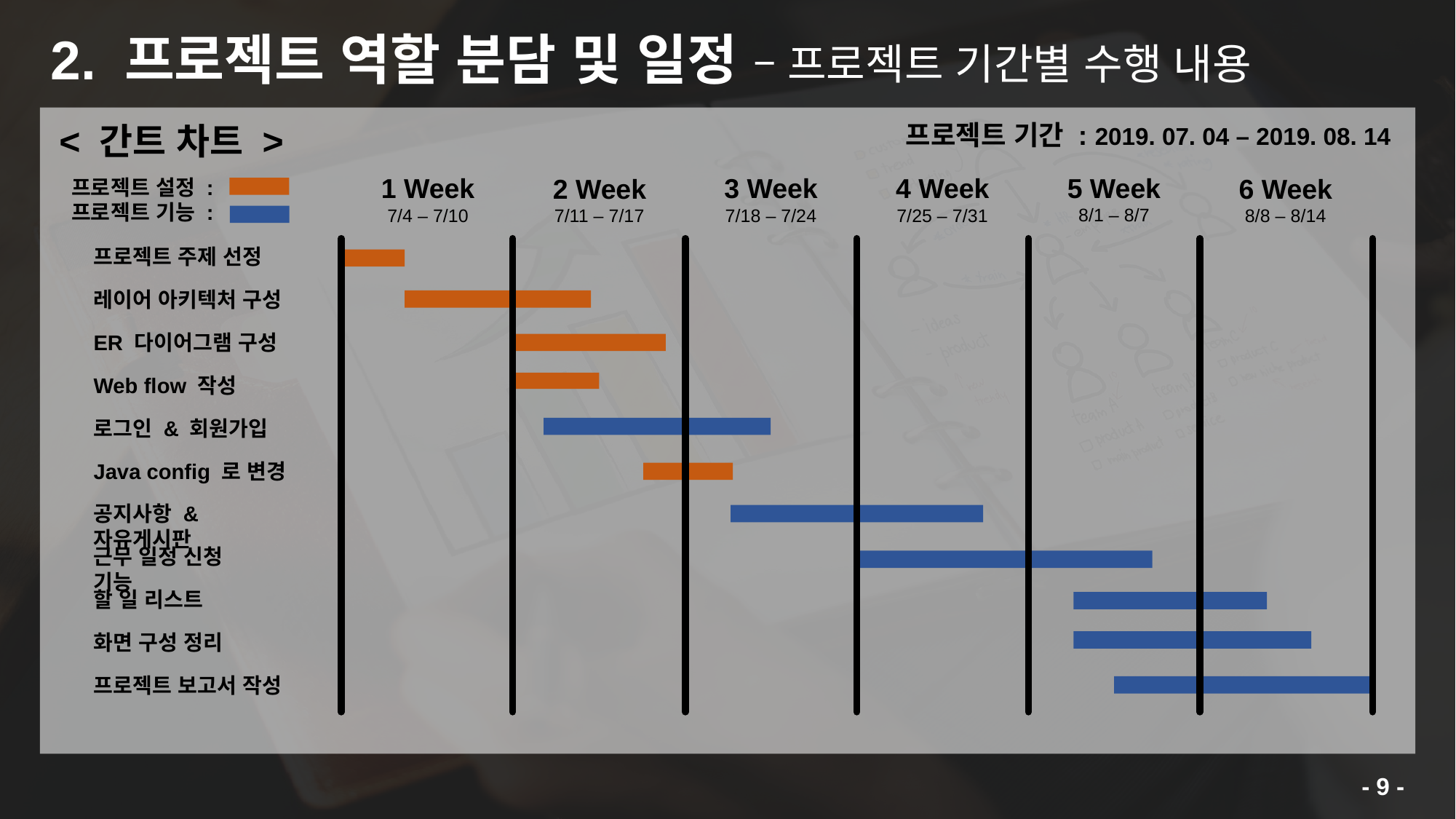

2. 프로젝트 역할 분담 및 일정 – 프로젝트 기간별 수행 내용
프로젝트 기간 : 2019. 07. 04 – 2019. 08. 14
< 간트 차트 >
5 Week
8/1 – 8/7
1 Week
7/4 – 7/10
4 Week
7/25 – 7/31
3 Week
7/18 – 7/24
6 Week
8/8 – 8/14
2 Week
7/11 – 7/17
프로젝트 주제 선정

레이어 아키텍처 구성

ER 다이어그램 구성

Web flow 작성

로그인 & 회원가입

Java config 로 변경

공지사항 & 자유게시판

근무 일정 신청 기능

할 일 리스트

화면 구성 정리

프로젝트 보고서 작성

프로젝트 설정 :
프로젝트 기능 :

9